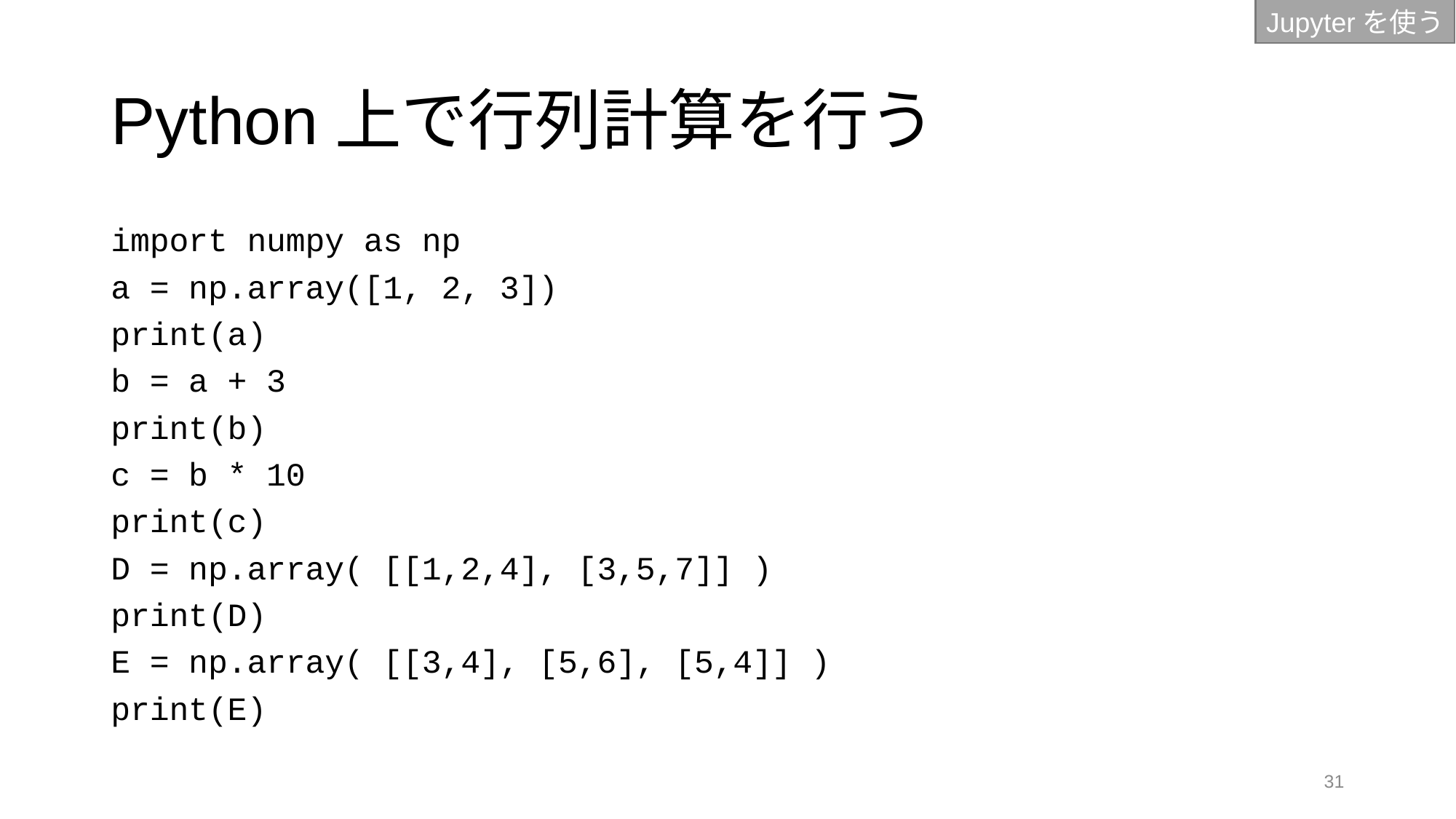

Jupyterを使う
# Python上で行列計算を行う
import numpy as np
a = np.array([1, 2, 3])
print(a)
b = a + 3
print(b)
c = b * 10
print(c)
D = np.array( [[1,2,4], [3,5,7]] )
print(D)
E = np.array( [[3,4], [5,6], [5,4]] )
print(E)
31